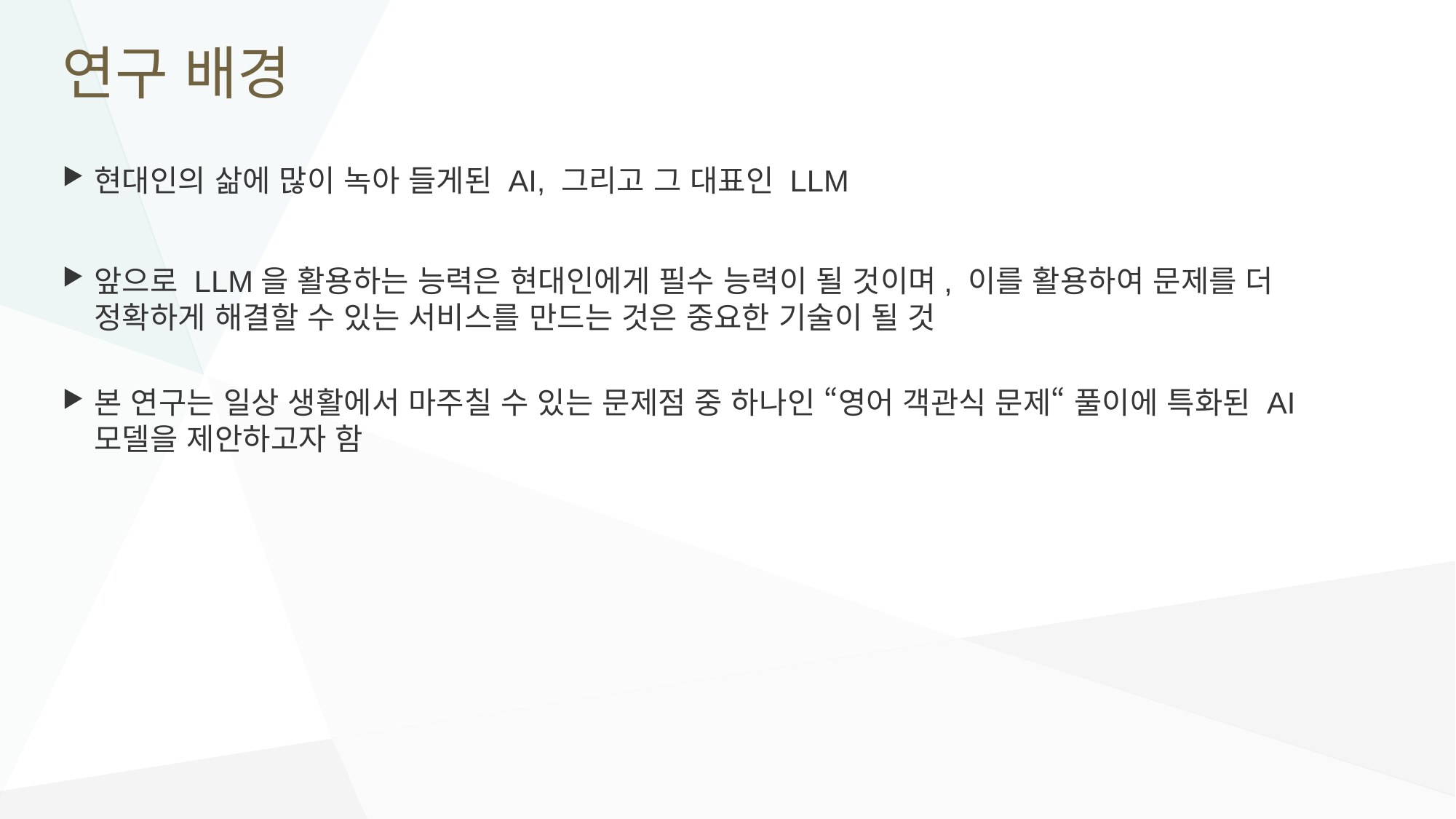

# 연구 배경
현대인의 삶에 많이 녹아 들게된 AI, 그리고 그 대표인 LLM

앞으로 LLM을 활용하는 능력은 현대인에게 필수 능력이 될 것이며, 이를 활용하여 문제를 더 정확하게 해결할 수 있는 서비스를 만드는 것은 중요한 기술이 될 것

본 연구는 일상 생활에서 마주칠 수 있는 문제점 중 하나인 “영어 객관식 문제“ 풀이에 특화된 AI 모델을 제안하고자 함